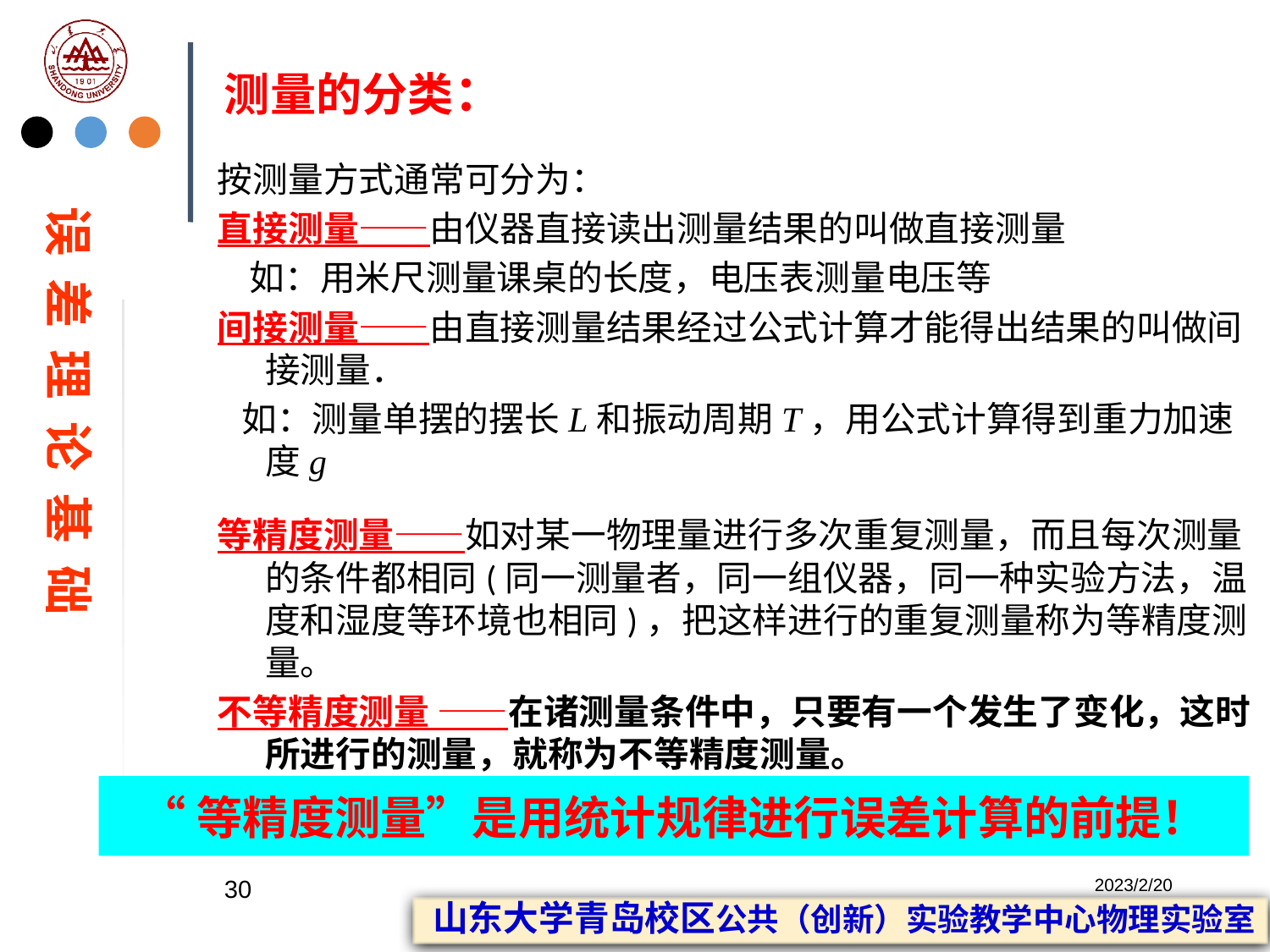

# 测量的分类：
按测量方式通常可分为：
直接测量——由仪器直接读出测量结果的叫做直接测量
   如：用米尺测量课桌的长度，电压表测量电压等
间接测量——由直接测量结果经过公式计算才能得出结果的叫做间接测量．
  如：测量单摆的摆长L和振动周期T，用公式计算得到重力加速度g
等精度测量——如对某一物理量进行多次重复测量，而且每次测量的条件都相同(同一测量者，同一组仪器，同一种实验方法，温度和湿度等环境也相同)，把这样进行的重复测量称为等精度测量。
不等精度测量 ——在诸测量条件中，只要有一个发生了变化，这时所进行的测量，就称为不等精度测量。
误  差  理  论  基  础
“等精度测量”是用统计规律进行误差计算的前提！
30
2023/2/20